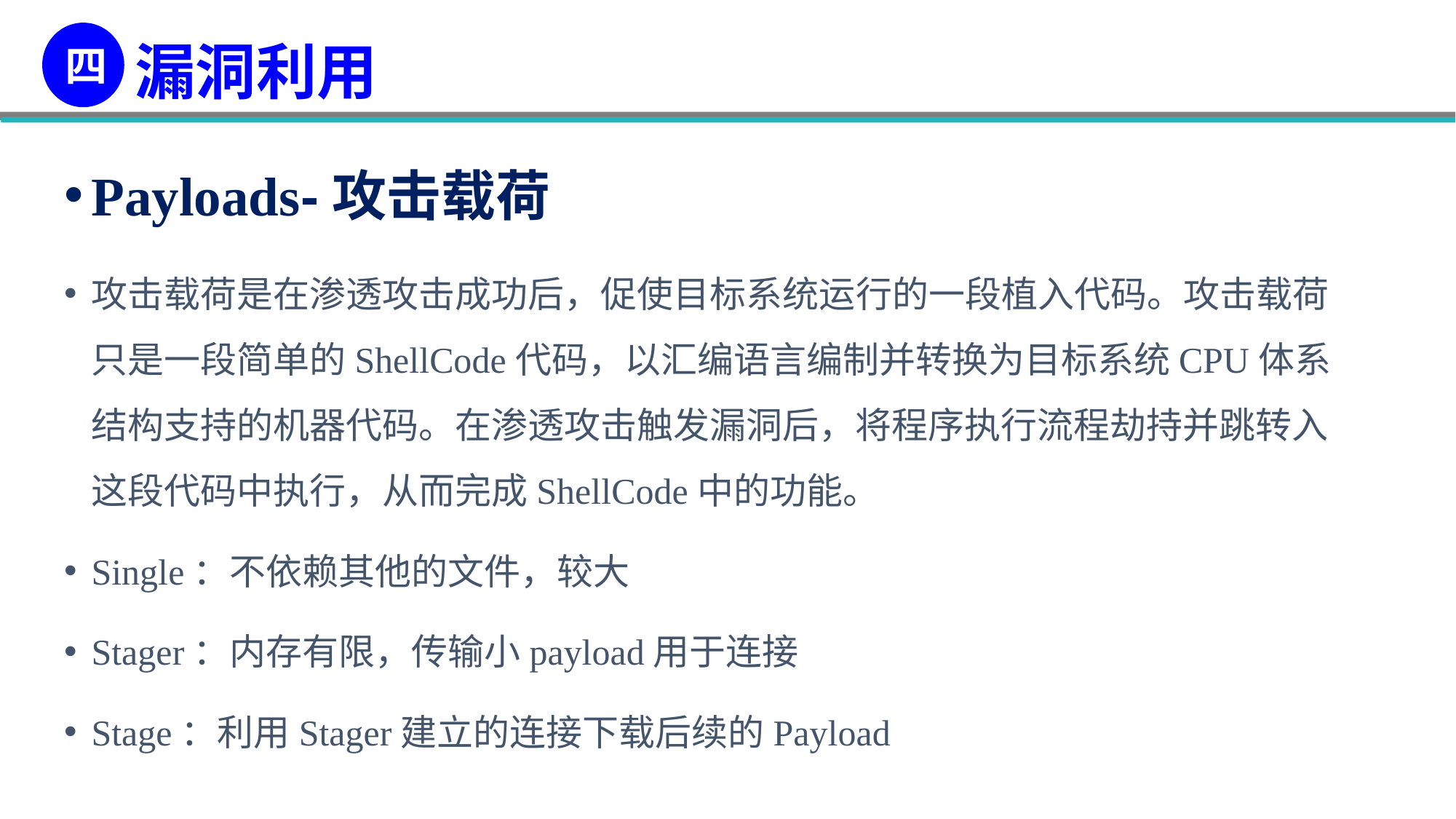

Payloads-攻击载荷

攻击载荷是在渗透攻击成功后，促使目标系统运行的一段植入代码。攻击载荷只是一段简单的ShellCode代码，以汇编语言编制并转换为目标系统CPU体系结构支持的机器代码。在渗透攻击触发漏洞后，将程序执行流程劫持并跳转入这段代码中执行，从而完成ShellCode中的功能。
Single：不依赖其他的文件，较大
Stager：内存有限，传输小payload用于连接
Stage：利用Stager建立的连接下载后续的Payload